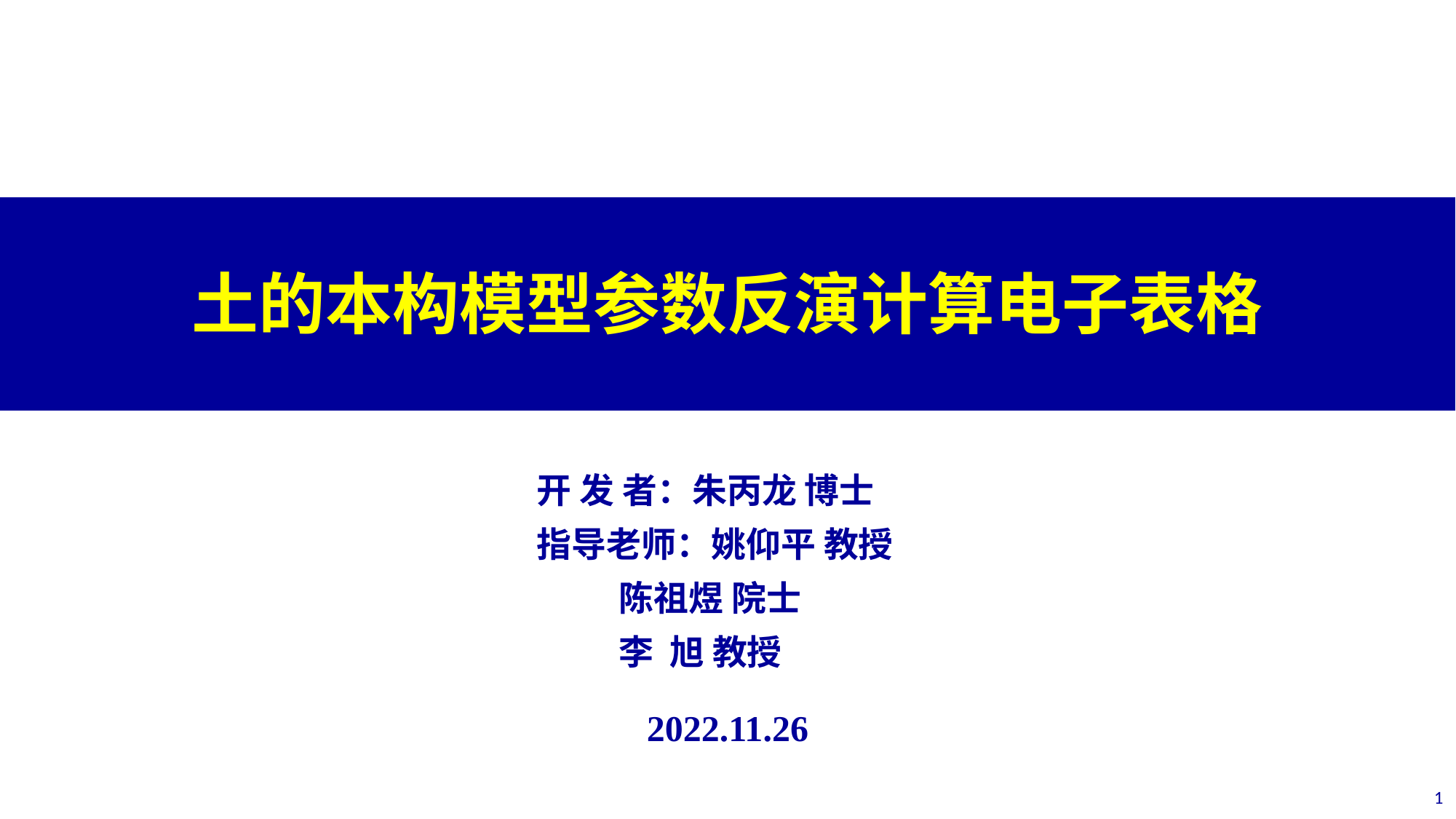

土的本构模型参数反演计算电子表格
开 发 者：朱丙龙 博士
指导老师：姚仰平 教授
          陈祖煜 院士
          李  旭 教授

2022.11.26
1